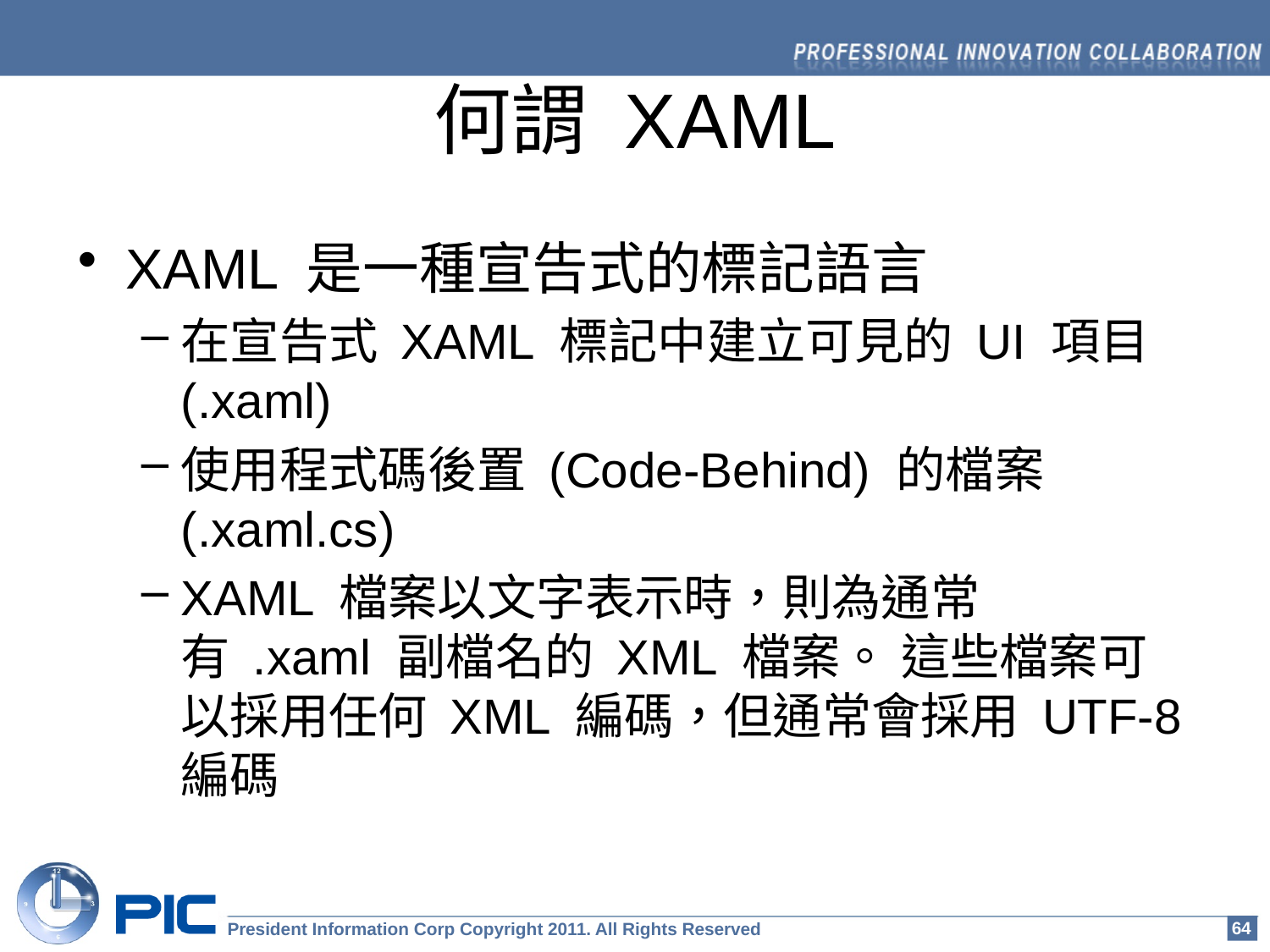

# 何謂 XAML
XAML 是一種宣告式的標記語言
在宣告式 XAML 標記中建立可見的 UI 項目(.xaml)
使用程式碼後置 (Code-Behind) 的檔案(.xaml.cs)
XAML 檔案以文字表示時，則為通常有 .xaml 副檔名的 XML 檔案。 這些檔案可以採用任何 XML 編碼，但通常會採用 UTF-8 編碼